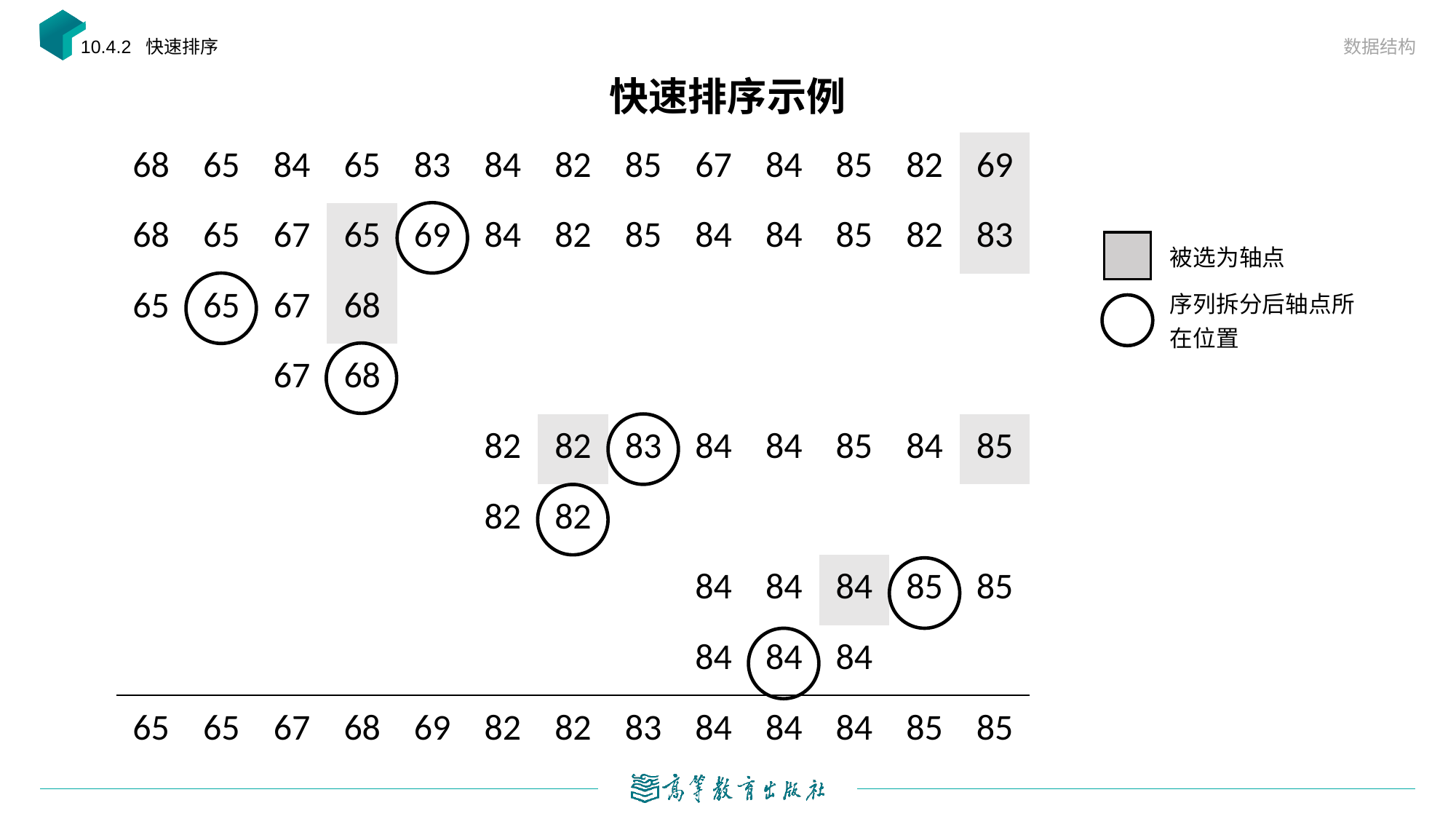

数据结构
10.4.2  快速排序
# 快速排序示例
| 68 | 65 | 84 | 65 | 83 | 84 | 82 | 85 | 67 | 84 | 85 | 82 | 69 |
| --- | --- | --- | --- | --- | --- | --- | --- | --- | --- | --- | --- | --- |
| 68 | 65 | 67 | 65 | 69 | 84 | 82 | 85 | 84 | 84 | 85 | 82 | 83 |
| 65 | 65 | 67 | 68 |  |  |  |  |  |  |  |  |  |
|  |  | 67 | 68 |  |  |  |  |  |  |  |  |  |
|  |  |  |  |  | 82 | 82 | 83 | 84 | 84 | 85 | 84 | 85 |
|  |  |  |  |  | 82 | 82 |  |  |  |  |  |  |
|  |  |  |  |  |  |  |  | 84 | 84 | 84 | 85 | 85 |
|  |  |  |  |  |  |  |  | 84 | 84 | 84 |  |  |
| 65 | 65 | 67 | 68 | 69 | 82 | 82 | 83 | 84 | 84 | 84 | 85 | 85 |

被选为轴点
序列拆分后轴点所在位置